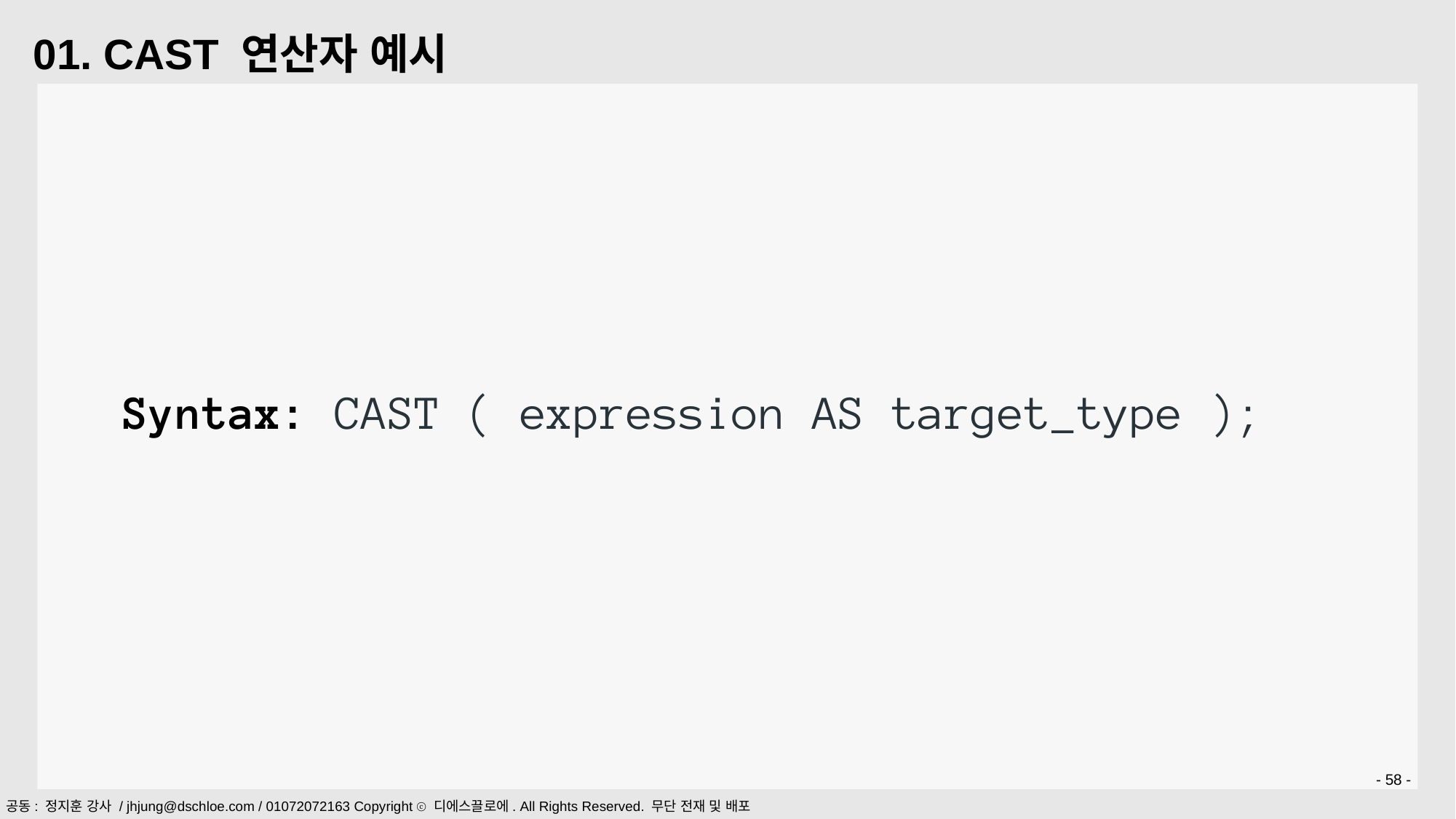

01. CAST 연산자 예시
Syntax: CAST ( expression AS target_type );
- 58 -